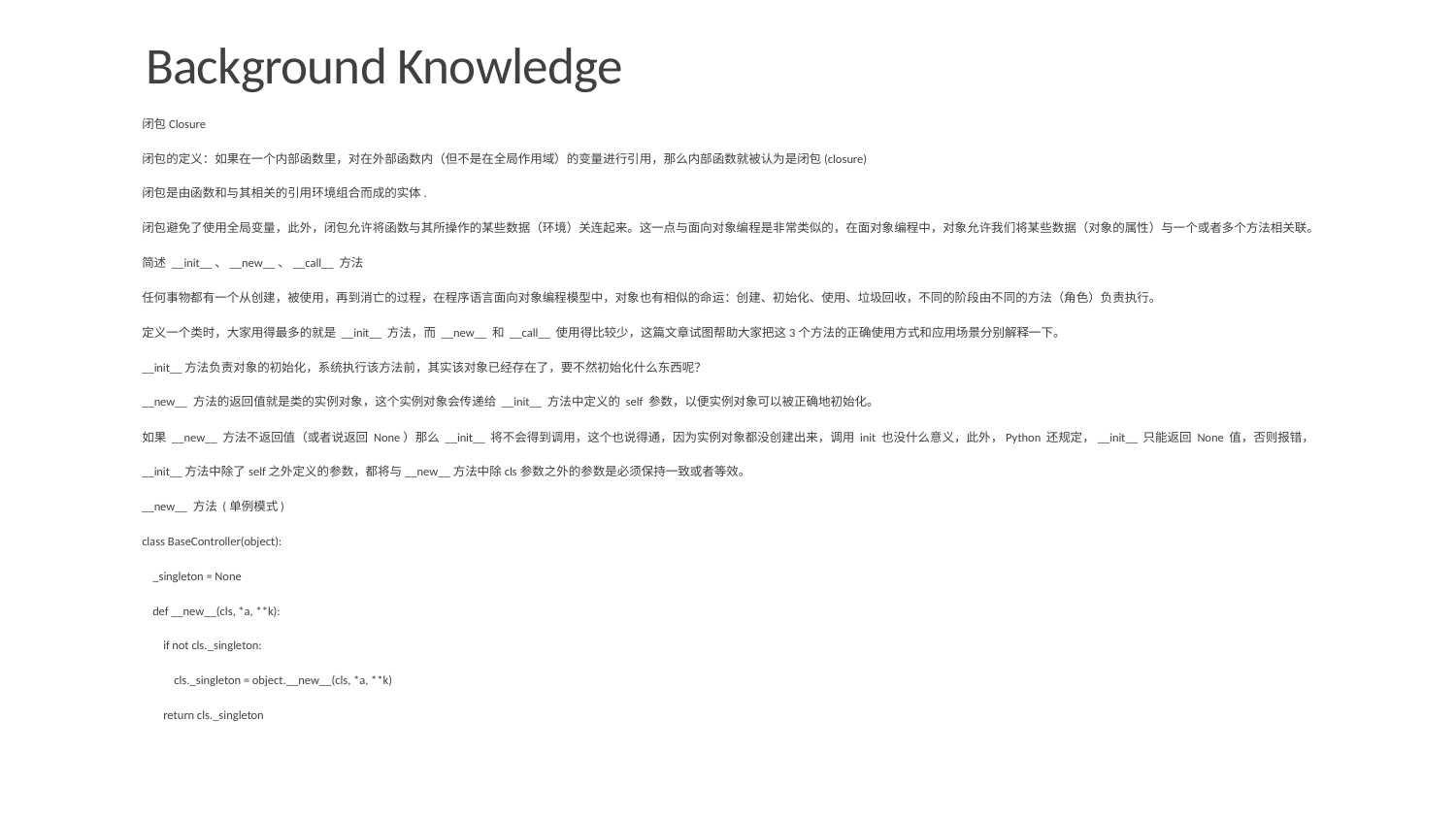

# Background Knowledge
闭包Closure
闭包的定义：如果在一个内部函数里，对在外部函数内（但不是在全局作用域）的变量进行引用，那么内部函数就被认为是闭包(closure)
闭包是由函数和与其相关的引用环境组合而成的实体.
闭包避免了使用全局变量，此外，闭包允许将函数与其所操作的某些数据（环境）关连起来。这一点与面向对象编程是非常类似的，在面对象编程中，对象允许我们将某些数据（对象的属性）与一个或者多个方法相关联。
简述 __init__、__new__、__call__ 方法
任何事物都有一个从创建，被使用，再到消亡的过程，在程序语言面向对象编程模型中，对象也有相似的命运：创建、初始化、使用、垃圾回收，不同的阶段由不同的方法（角色）负责执行。
定义一个类时，大家用得最多的就是 __init__ 方法，而 __new__ 和 __call__ 使用得比较少，这篇文章试图帮助大家把这3个方法的正确使用方式和应用场景分别解释一下。
__init__方法负责对象的初始化，系统执行该方法前，其实该对象已经存在了，要不然初始化什么东西呢？
__new__ 方法的返回值就是类的实例对象，这个实例对象会传递给 __init__ 方法中定义的 self 参数，以便实例对象可以被正确地初始化。
如果 __new__ 方法不返回值（或者说返回 None）那么 __init__ 将不会得到调用，这个也说得通，因为实例对象都没创建出来，调用 init 也没什么意义，此外，Python 还规定，__init__ 只能返回 None 值，否则报错，
__init__方法中除了self之外定义的参数，都将与__new__方法中除cls参数之外的参数是必须保持一致或者等效。
__new__ 方法 (单例模式)
class BaseController(object):
    _singleton = None
    def __new__(cls, *a, **k):
        if not cls._singleton:
            cls._singleton = object.__new__(cls, *a, **k)
        return cls._singleton
59